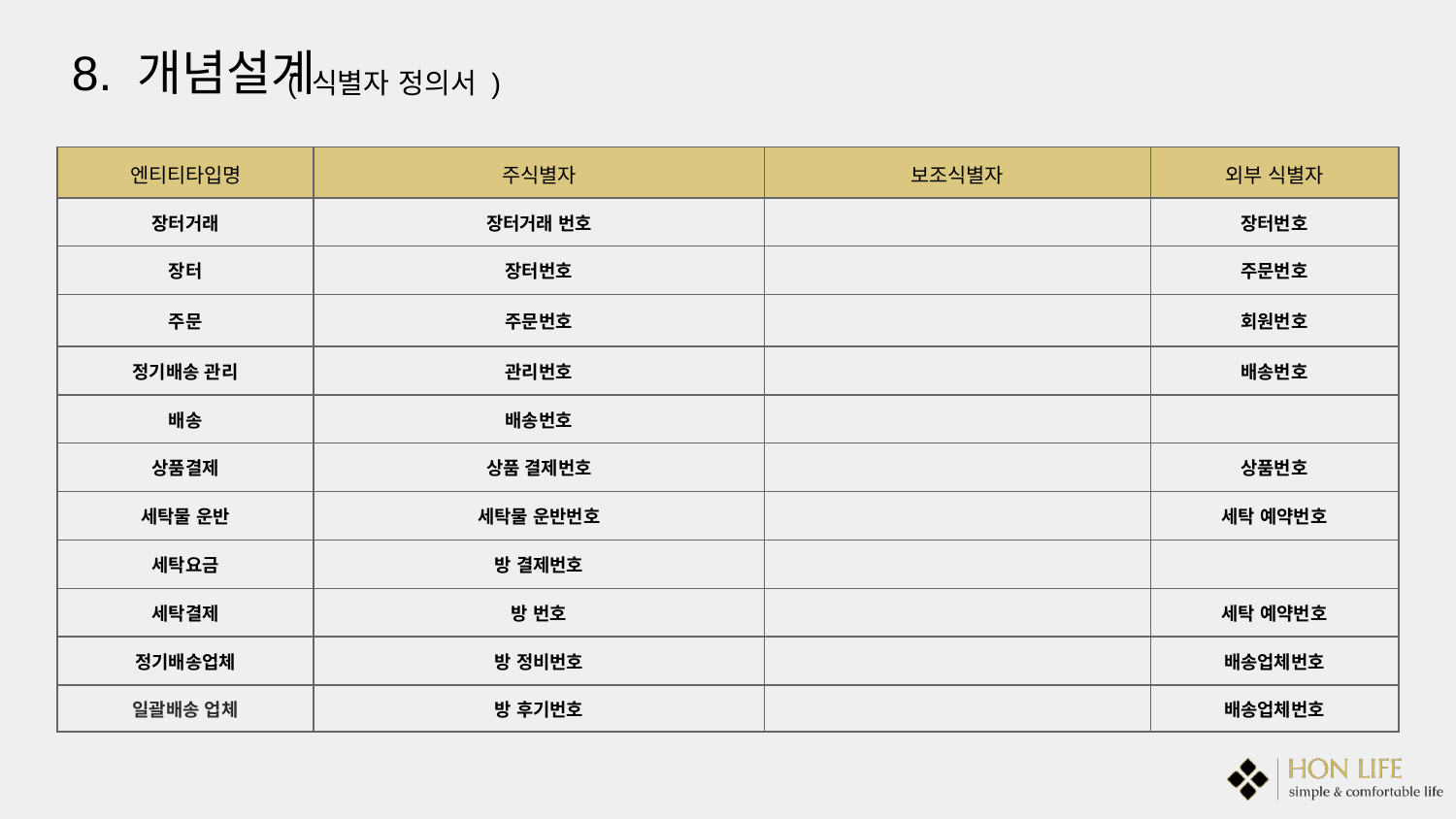

8. 개념설계
( 식별자 정의서 )

| 엔티티타입명 | 주식별자 | 보조식별자 |  | 외부 식별자 |
| --- | --- | --- | --- | --- |
| 장터거래 | 장터거래 번호 |  |  | 장터번호 |
| 장터 | 장터번호 |  |  | 주문번호 |
| 주문 | 주문번호 |  |  | 회원번호 |
| 정기배송 관리 | 관리번호 |  |  | 배송번호 |
| 배송 | 배송번호 |  |  |  |
| 상품결제 | 상품 결제번호 |  |  | 상품번호 |
| 세탁물 운반 | 세탁물 운반번호 |  |  | 세탁 예약번호 |
| 세탁요금 | 방 결제번호 |  |  |  |
| 세탁결제 | 방 번호 |  |  | 세탁 예약번호 |
| 정기배송업체 | 방 정비번호 |  |  | 배송업체번호 |
| 일괄배송 업체 | 방 후기번호 |  |  | 배송업체번호 |